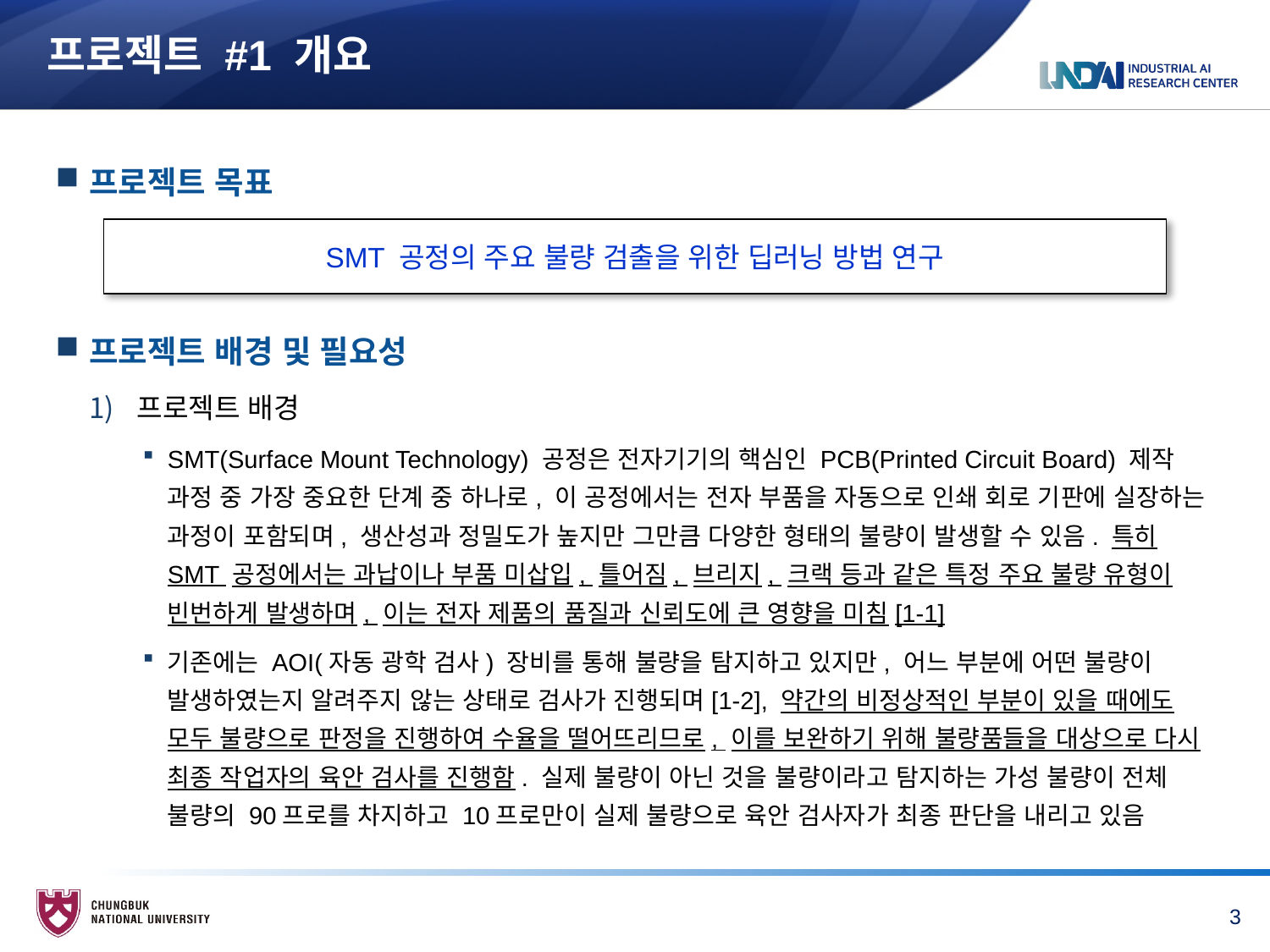

# 프로젝트 #1 개요
프로젝트 목표

프로젝트 배경 및 필요성
프로젝트 배경
SMT(Surface Mount Technology) 공정은 전자기기의 핵심인 PCB(Printed Circuit Board) 제작 과정 중 가장 중요한 단계 중 하나로, 이 공정에서는 전자 부품을 자동으로 인쇄 회로 기판에 실장하는 과정이 포함되며, 생산성과 정밀도가 높지만 그만큼 다양한 형태의 불량이 발생할 수 있음. 특히 SMT 공정에서는 과납이나 부품 미삽입, 틀어짐, 브리지, 크랙 등과 같은 특정 주요 불량 유형이 빈번하게 발생하며, 이는 전자 제품의 품질과 신뢰도에 큰 영향을 미침[1-1]
기존에는 AOI(자동 광학 검사) 장비를 통해 불량을 탐지하고 있지만, 어느 부분에 어떤 불량이 발생하였는지 알려주지 않는 상태로 검사가 진행되며[1-2], 약간의 비정상적인 부분이 있을 때에도 모두 불량으로 판정을 진행하여 수율을 떨어뜨리므로, 이를 보완하기 위해 불량품들을 대상으로 다시 최종 작업자의 육안 검사를 진행함. 실제 불량이 아닌 것을 불량이라고 탐지하는 가성 불량이 전체 불량의 90프로를 차지하고 10프로만이 실제 불량으로 육안 검사자가 최종 판단을 내리고 있음
SMT 공정의 주요 불량 검출을 위한 딥러닝 방법 연구